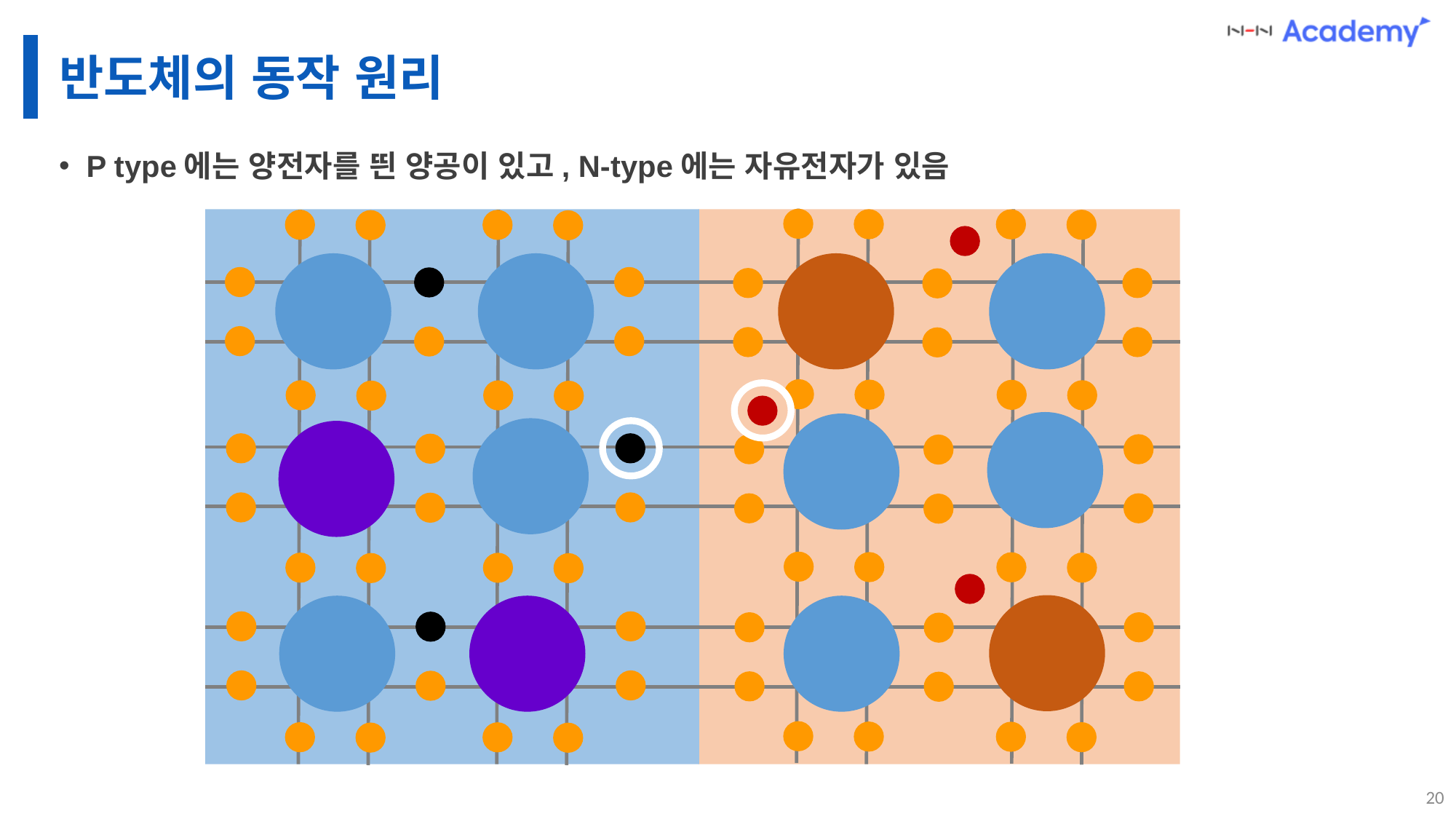

# 반도체의 동작 원리
P type에는 양전자를 띈 양공이 있고, N-type에는 자유전자가 있음

20